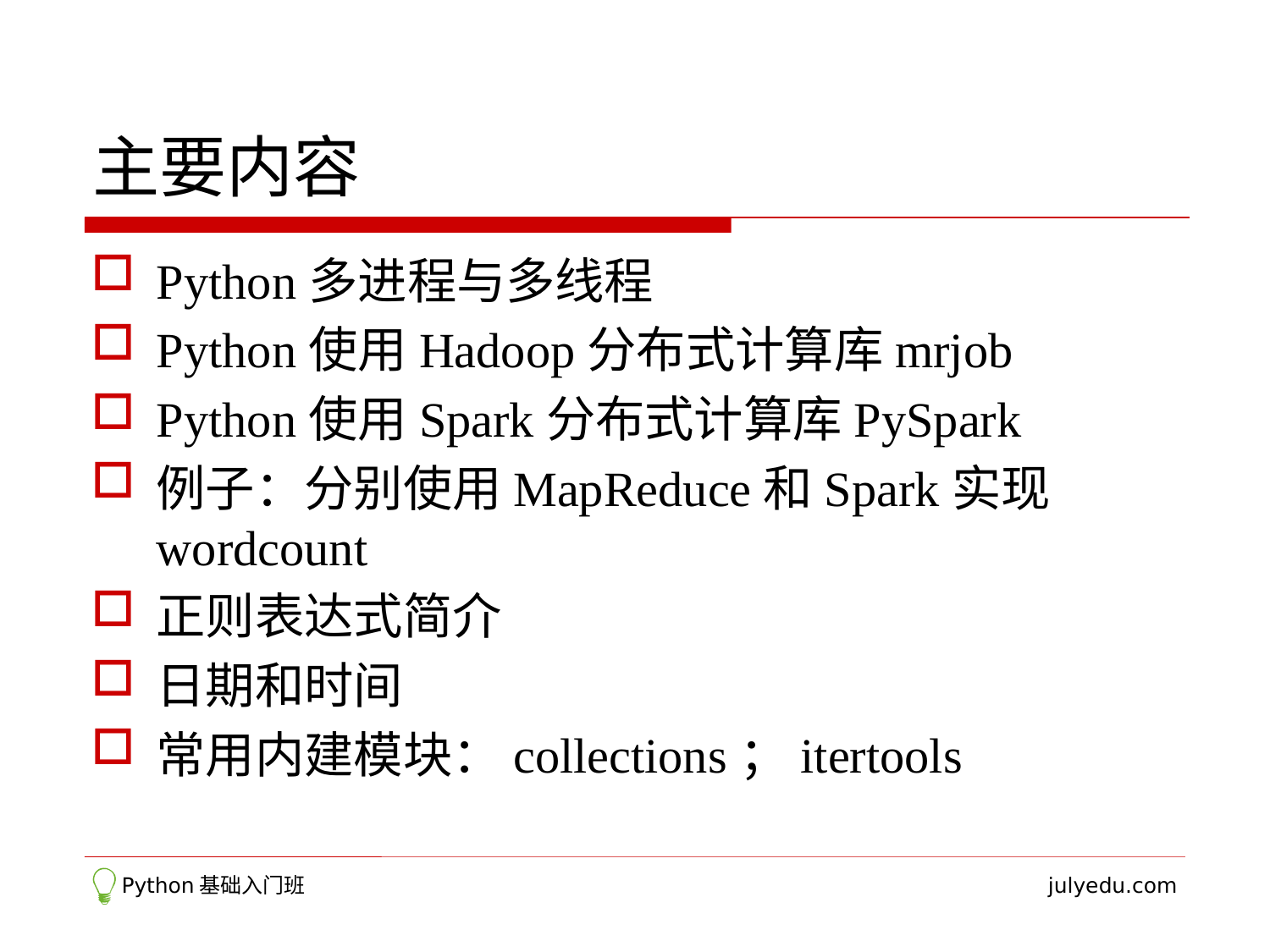

# 主要内容
Python多进程与多线程
Python使用Hadoop分布式计算库mrjob
Python使用Spark分布式计算库PySpark
例子：分别使用MapReduce和Spark实现wordcount
正则表达式简介
日期和时间
常用内建模块：collections；itertools
     Python基础入门班
julyedu.com